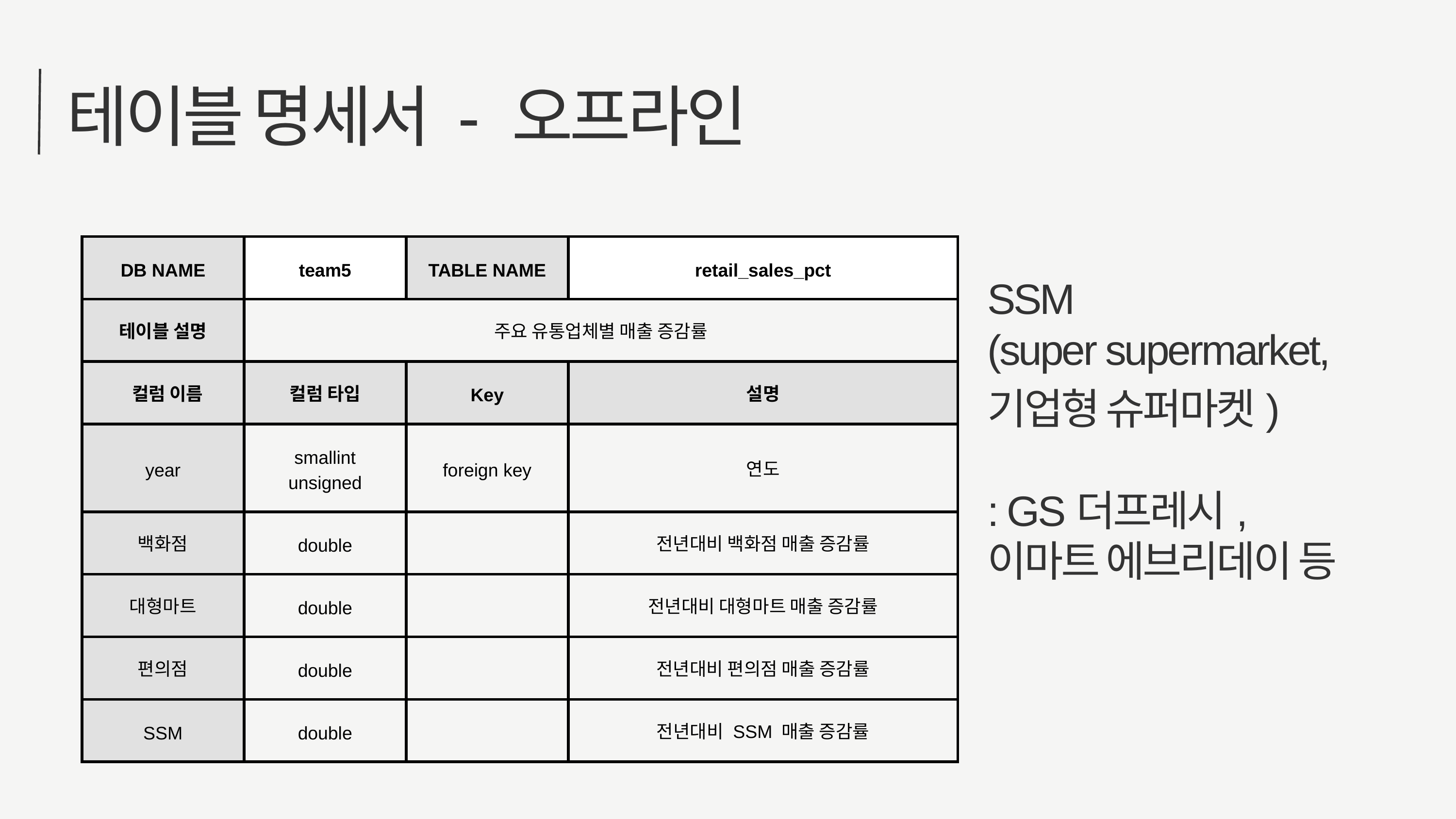

테이블 명세서 - 오프라인
| DB NAME | team5 | TABLE NAME | retail\_sales\_pct |
| --- | --- | --- | --- |
| 테이블 설명 | 주요 유통업체별 매출 증감률 | 주요 유통업체별 매출 증감률 | 주요 유통업체별 매출 증감률 |
| 컬럼 이름 | 컬럼 타입 | Key | 설명 |
| year | smallint unsigned | foreign key | 연도 |
| 백화점 | double |  | 전년대비 백화점 매출 증감률 |
| 대형마트 | double |  | 전년대비 대형마트 매출 증감률 |
| 편의점 | double |  | 전년대비 편의점 매출 증감률 |
| SSM | double |  | 전년대비 SSM 매출 증감률 |
SSM
(super supermarket,
기업형 슈퍼마켓)

: GS더프레시,
이마트 에브리데이 등